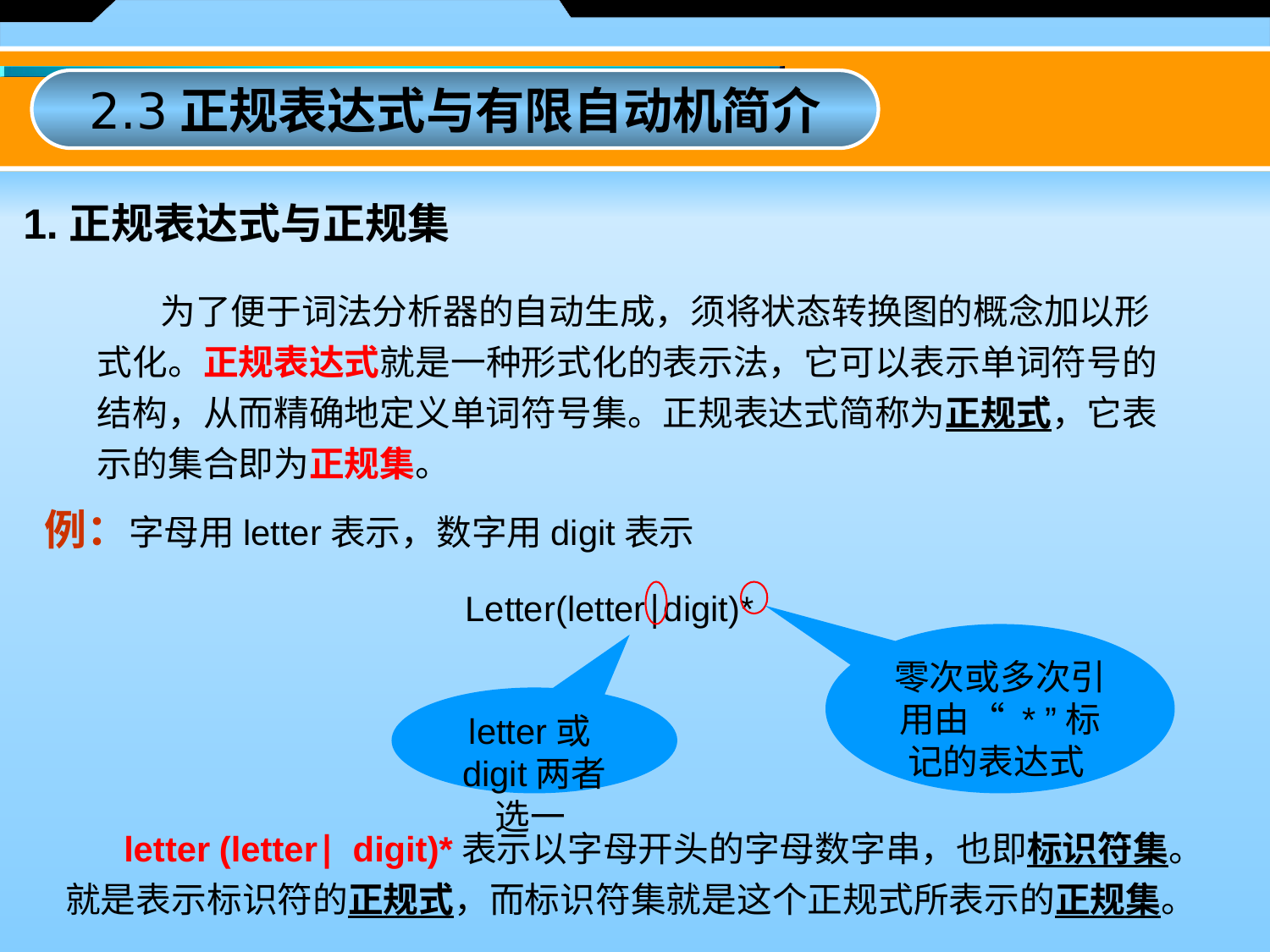

2.3正规表达式与有限自动机简介
1.正规表达式与正规集
       为了便于词法分析器的自动生成，须将状态转换图的概念加以形式化。正规表达式就是一种形式化的表示法，它可以表示单词符号的结构，从而精确地定义单词符号集。正规表达式简称为正规式，它表示的集合即为正规集。
例：字母用letter表示，数字用digit表示
Letter(letter∣digit)*

零次或多次引用由“ * ”标记的表达式
letter或digit两者选一
      letter (letter∣digit)*表示以字母开头的字母数字串，也即标识符集。就是表示标识符的正规式，而标识符集就是这个正规式所表示的正规集。